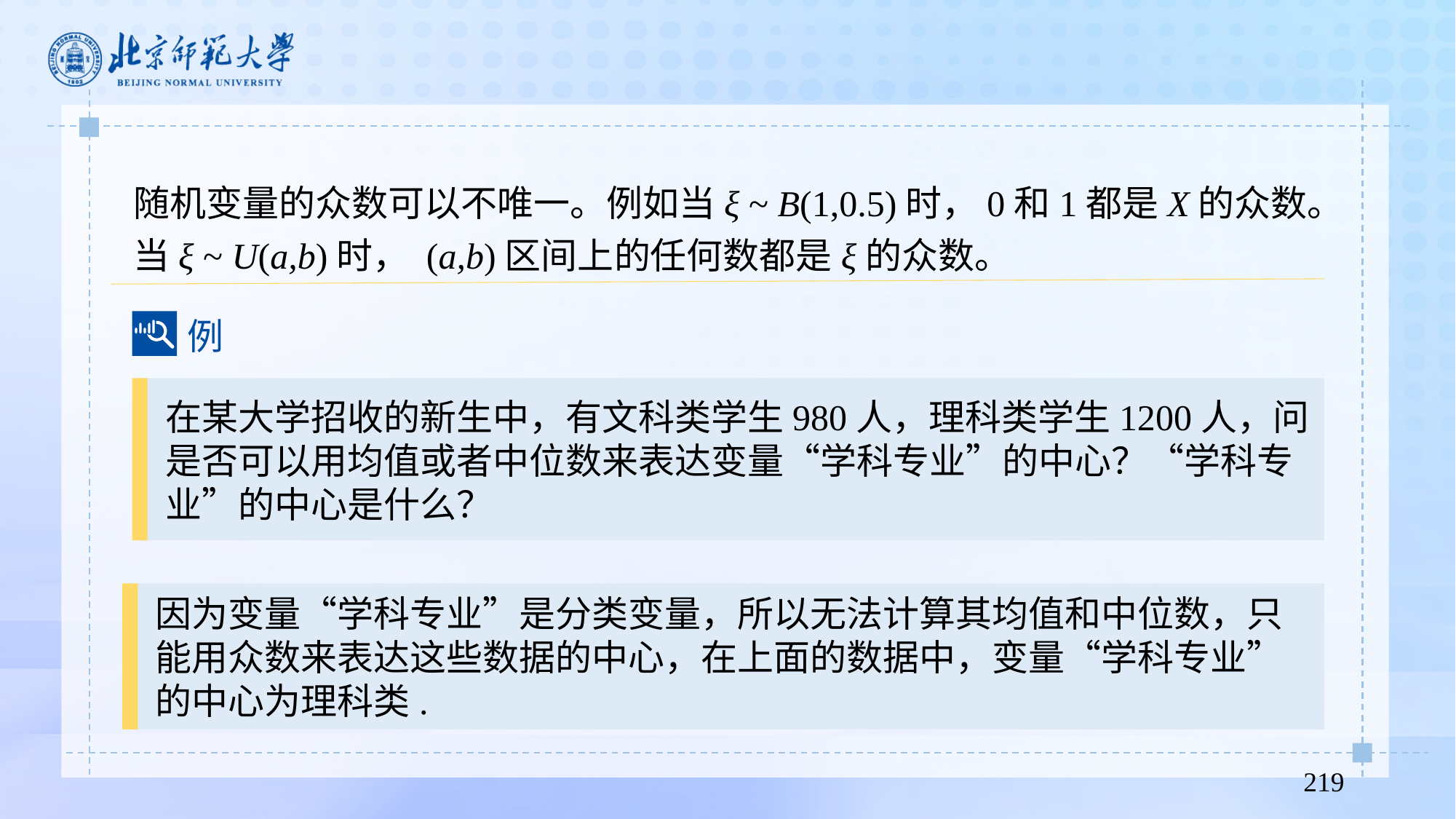

随机变量的众数可以不唯一。例如当ξ ~ B(1,0.5)时，0和1都是X的众数。当ξ ~ U(a,b)时， (a,b)区间上的任何数都是ξ的众数。
例

在某大学招收的新生中，有文科类学生980人，理科类学生1200人，问是否可以用均值或者中位数来表达变量“学科专业”的中心？“学科专业”的中心是什么？

因为变量“学科专业”是分类变量，所以无法计算其均值和中位数，只能用众数来表达这些数据的中心，在上面的数据中，变量“学科专业”的中心为理科类.
219